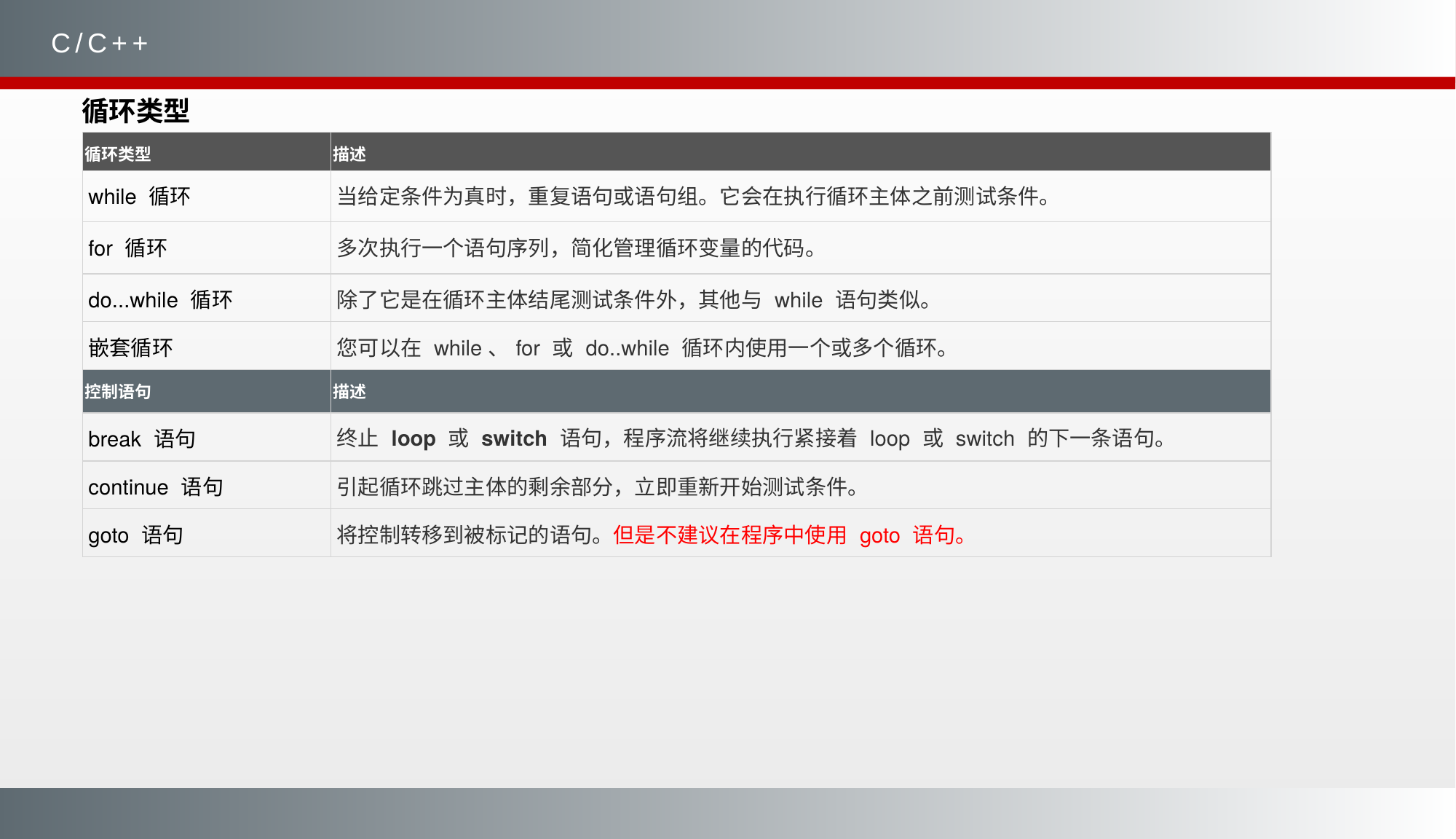

C/C++
循环类型
| 循环类型 | 描述 |
| --- | --- |
| while 循环 | 当给定条件为真时，重复语句或语句组。它会在执行循环主体之前测试条件。 |
| for 循环 | 多次执行一个语句序列，简化管理循环变量的代码。 |
| do...while 循环 | 除了它是在循环主体结尾测试条件外，其他与 while 语句类似。 |
| 嵌套循环 | 您可以在 while、for 或 do..while 循环内使用一个或多个循环。 |
| 控制语句 | 描述 |
| break 语句 | 终止 loop 或 switch 语句，程序流将继续执行紧接着 loop 或 switch 的下一条语句。 |
| continue 语句 | 引起循环跳过主体的剩余部分，立即重新开始测试条件。 |
| goto 语句 | 将控制转移到被标记的语句。但是不建议在程序中使用 goto 语句。 |